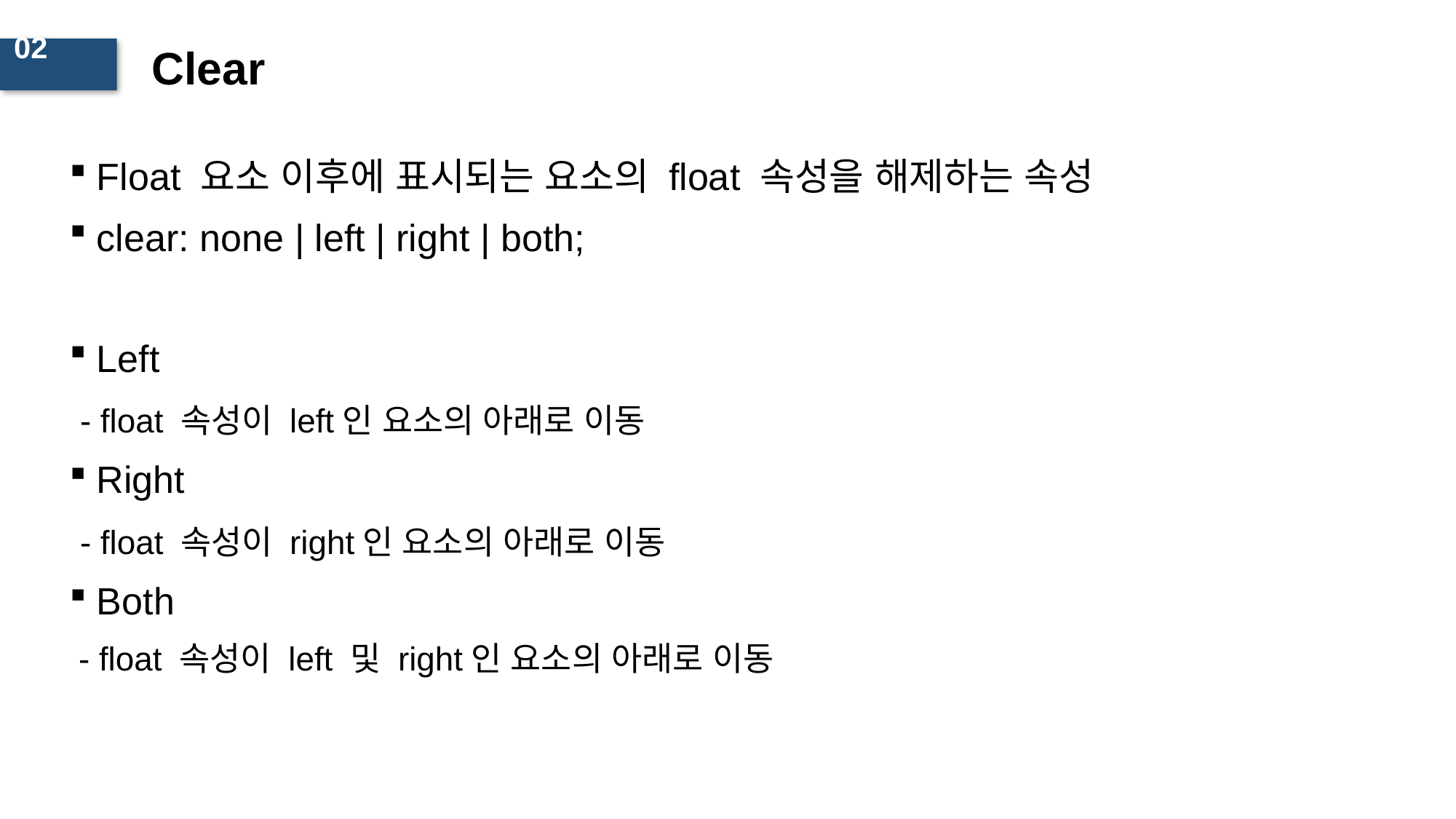

# Clear
02
Float 요소 이후에 표시되는 요소의 float 속성을 해제하는 속성
clear: none | left | right | both;

Left
 - float 속성이 left인 요소의 아래로 이동
Right
 - float 속성이 right인 요소의 아래로 이동
Both
 - float 속성이 left 및 right인 요소의 아래로 이동